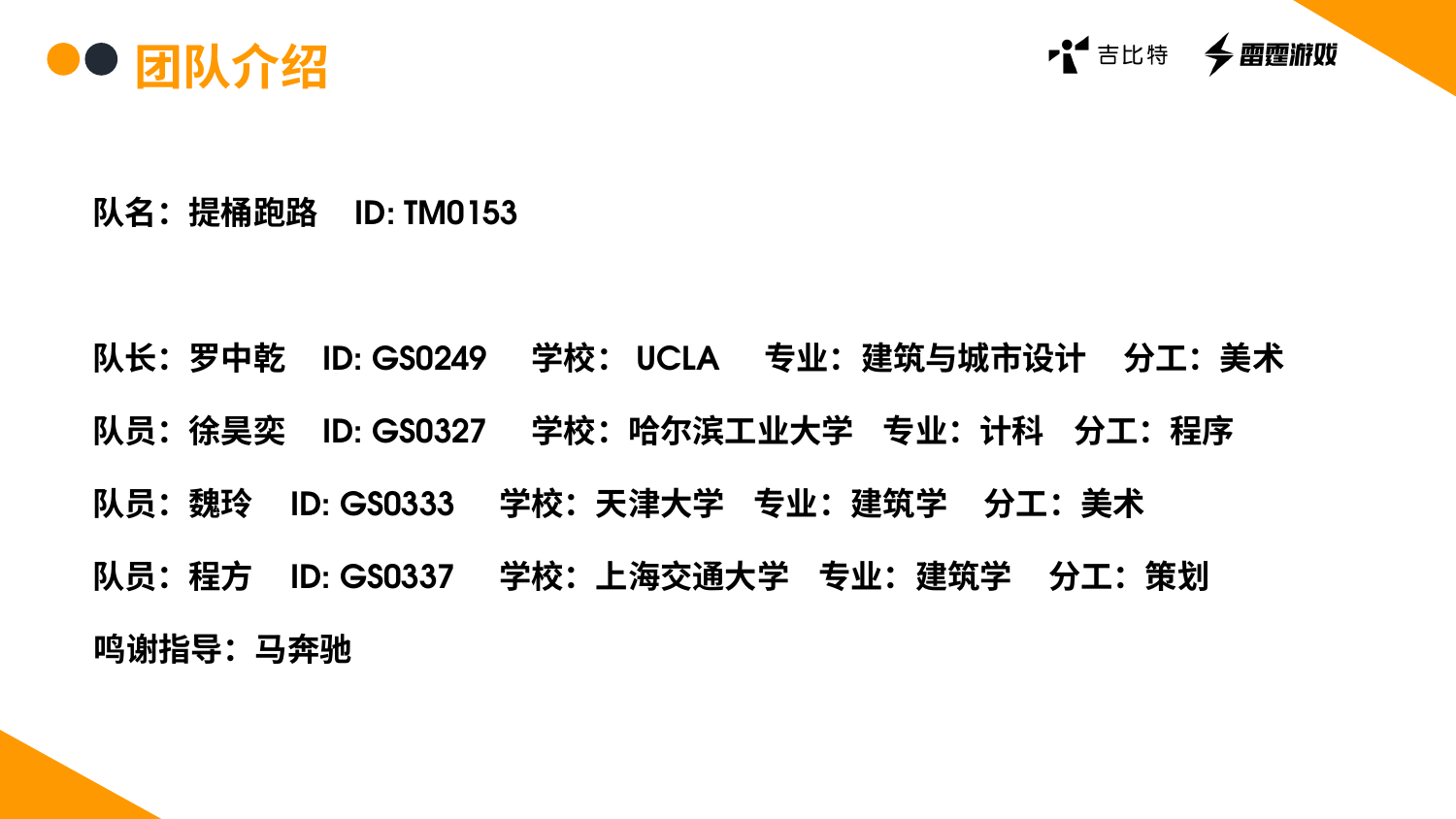

团队介绍

队名：提桶跑路    ID: TM0153
队长：罗中乾    ID: GS0249    学校：UCLA    专业：建筑与城市设计     分工：美术
队员：徐昊奕    ID: GS0327    学校：哈尔滨工业大学    专业：计科    分工：程序
队员：魏玲    ID: GS0333    学校：天津大学    专业：建筑学     分工：美术
队员：程方    ID: GS0337    学校：上海交通大学    专业：建筑学     分工：策划
鸣谢指导：马奔驰